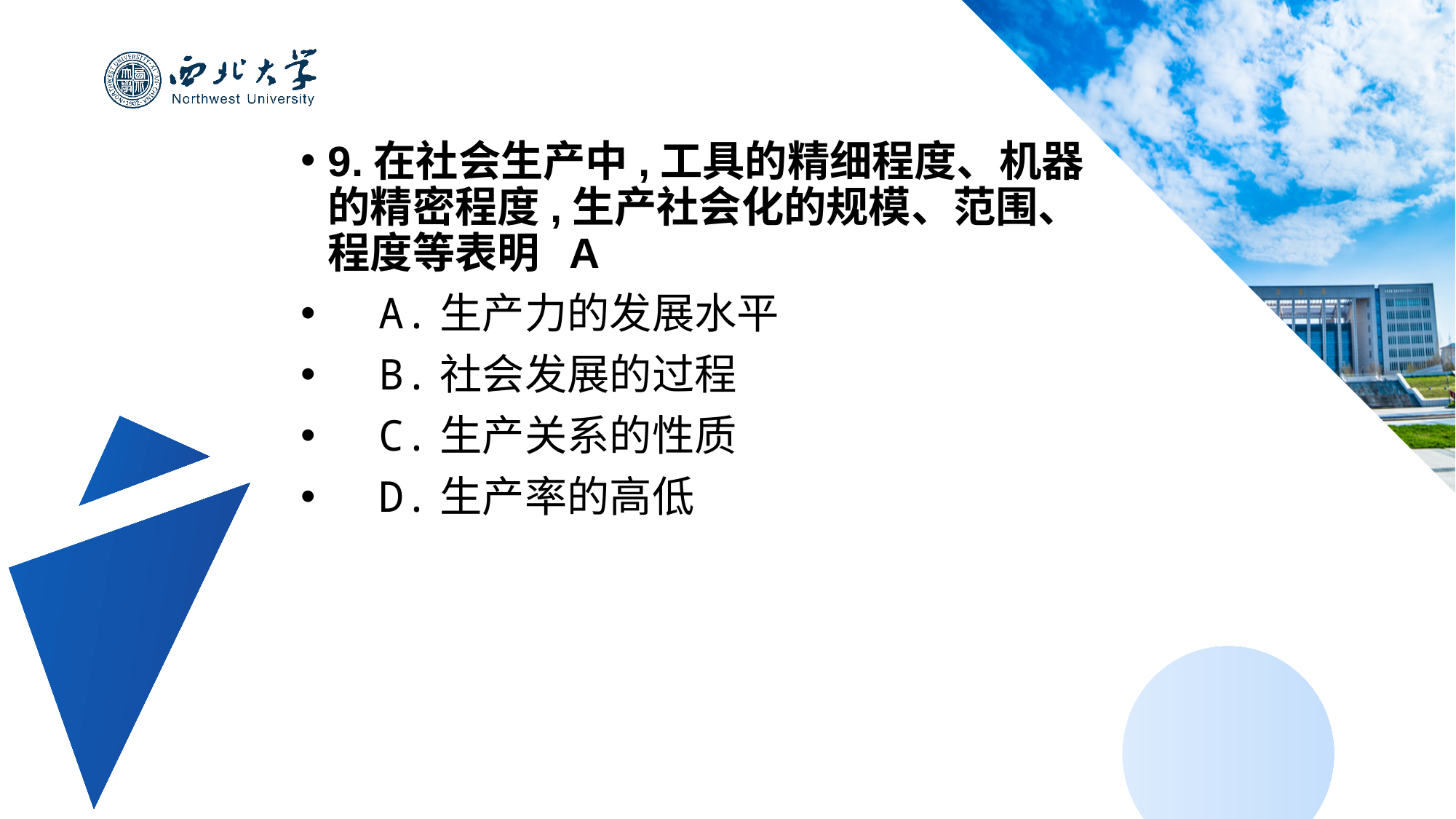

9.在社会生产中,工具的精细程度、机器的精密程度,生产社会化的规模、范围、程度等表明  A
  A.生产力的发展水平
  B.社会发展的过程
  C.生产关系的性质
  D.生产率的高低